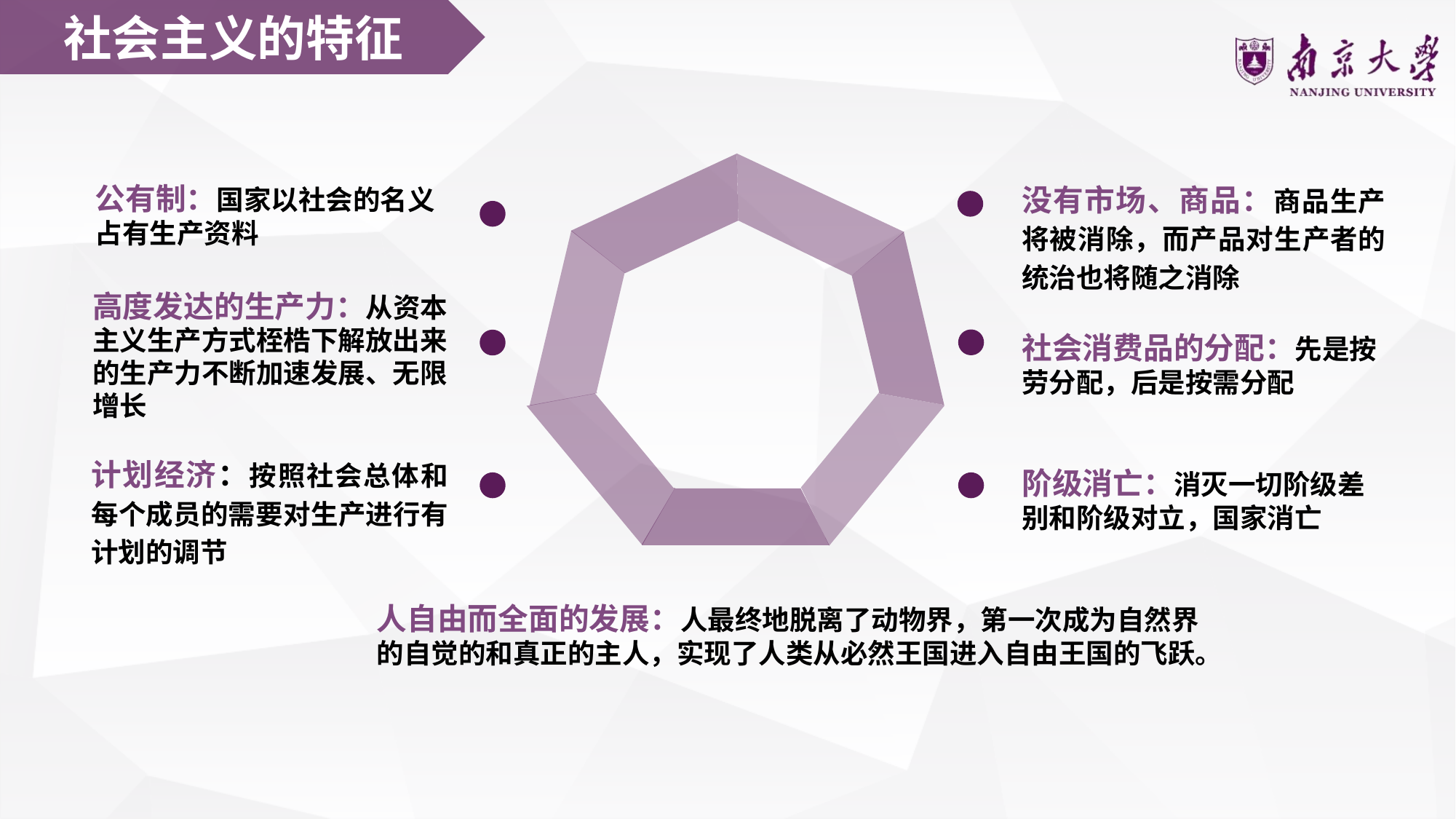

社会主义的特征

没有市场、商品：商品生产将被消除，而产品对生产者的统治也将随之消除
公有制：国家以社会的名义占有生产资料

高度发达的生产力：从资本主义生产方式桎梏下解放出来的生产力不断加速发展、无限增长
社会消费品的分配：先是按劳分配，后是按需分配

计划经济：按照社会总体和每个成员的需要对生产进行有计划的调节
阶级消亡：消灭一切阶级差别和阶级对立，国家消亡

人自由而全面的发展：人最终地脱离了动物界，第一次成为自然界的自觉的和真正的主人，实现了人类从必然王国进入自由王国的飞跃。